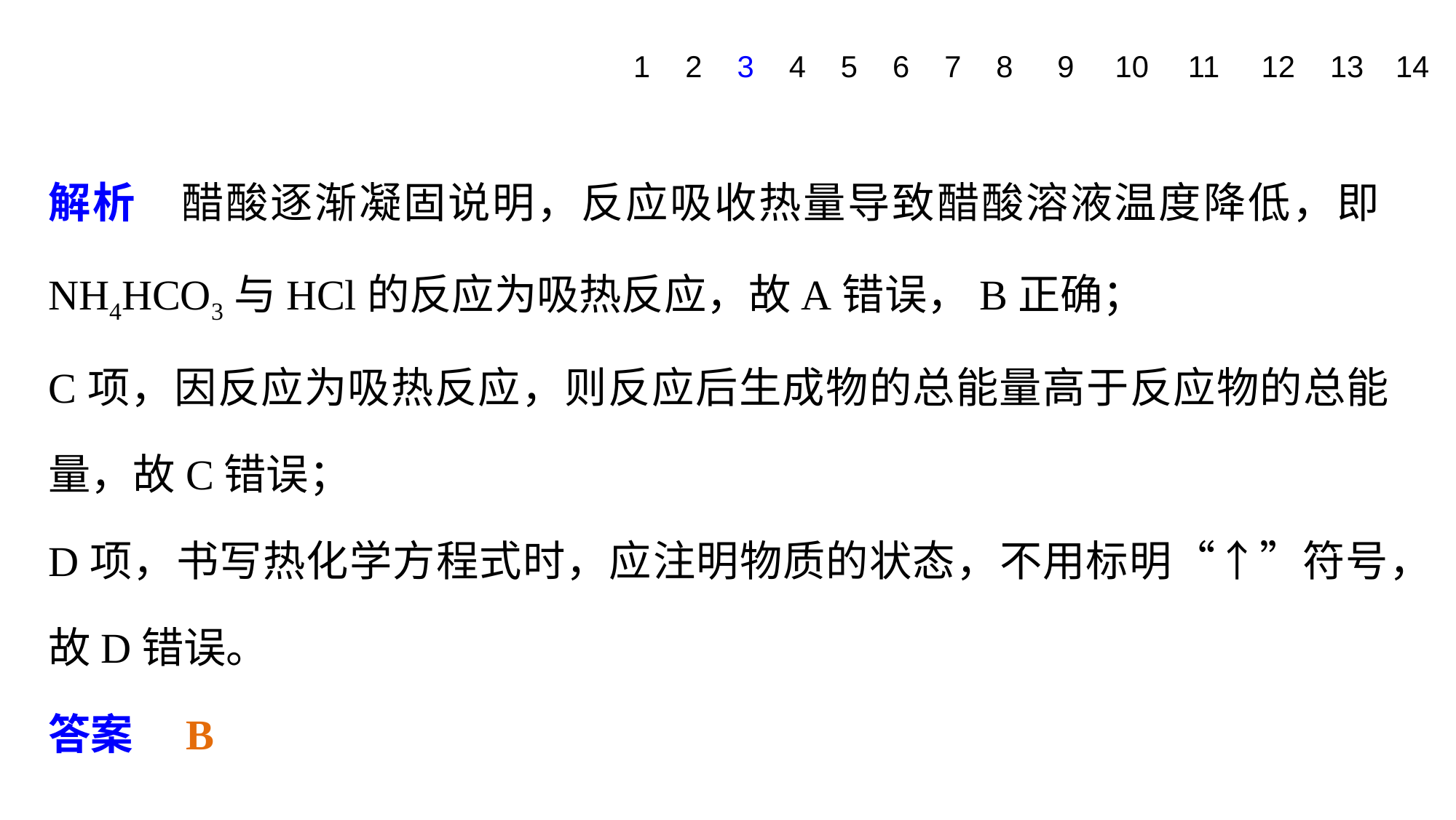

1
2
3
4
5
6
7
8
9
10
11
12
13
14
解析　醋酸逐渐凝固说明，反应吸收热量导致醋酸溶液温度降低，即NH4HCO3与HCl的反应为吸热反应，故A错误，B正确；
C项，因反应为吸热反应，则反应后生成物的总能量高于反应物的总能量，故C错误；
D项，书写热化学方程式时，应注明物质的状态，不用标明“↑”符号，故D错误。
答案　B